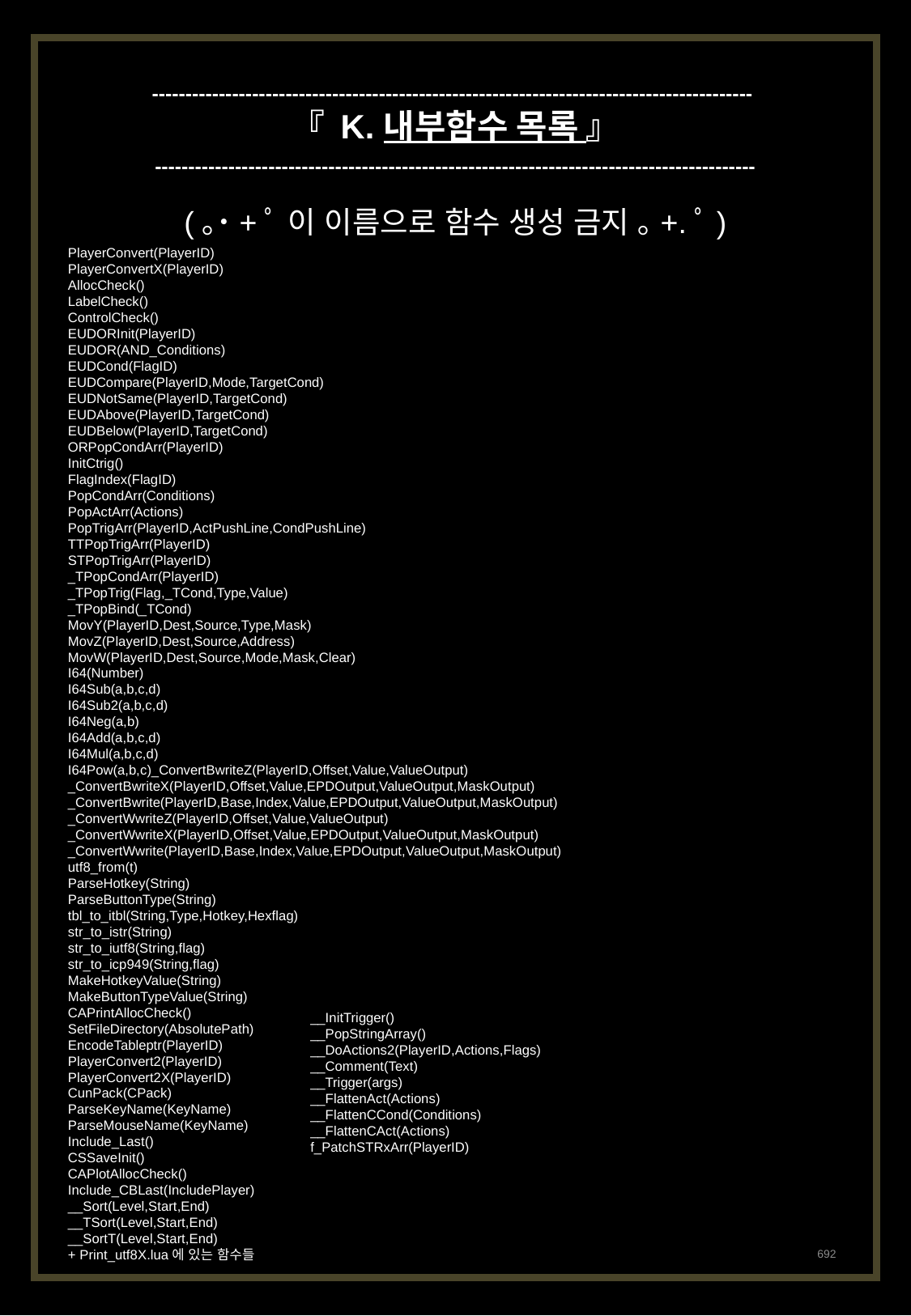

------------------------------------------------------------------------------------------
『 K. 내부함수 목록 』
------------------------------------------------------------------------------------------
(｡˙+ﾟ 이 이름으로 함수 생성 금지 ｡+.ﾟ)
PlayerConvert(PlayerID)
PlayerConvertX(PlayerID)
AllocCheck()
LabelCheck()
ControlCheck()
EUDORInit(PlayerID)
EUDOR(AND_Conditions)
EUDCond(FlagID)
EUDCompare(PlayerID,Mode,TargetCond)
EUDNotSame(PlayerID,TargetCond)
EUDAbove(PlayerID,TargetCond)
EUDBelow(PlayerID,TargetCond)
ORPopCondArr(PlayerID)
InitCtrig()
FlagIndex(FlagID)
PopCondArr(Conditions)
PopActArr(Actions)
PopTrigArr(PlayerID,ActPushLine,CondPushLine)
TTPopTrigArr(PlayerID)
STPopTrigArr(PlayerID)
_TPopCondArr(PlayerID)
_TPopTrig(Flag,_TCond,Type,Value)
_TPopBind(_TCond)
MovY(PlayerID,Dest,Source,Type,Mask)
MovZ(PlayerID,Dest,Source,Address)
MovW(PlayerID,Dest,Source,Mode,Mask,Clear)
I64(Number)
I64Sub(a,b,c,d)
I64Sub2(a,b,c,d)
I64Neg(a,b)
I64Add(a,b,c,d)
I64Mul(a,b,c,d)
I64Pow(a,b,c)_ConvertBwriteZ(PlayerID,Offset,Value,ValueOutput)
_ConvertBwriteX(PlayerID,Offset,Value,EPDOutput,ValueOutput,MaskOutput)
_ConvertBwrite(PlayerID,Base,Index,Value,EPDOutput,ValueOutput,MaskOutput)
_ConvertWwriteZ(PlayerID,Offset,Value,ValueOutput)
_ConvertWwriteX(PlayerID,Offset,Value,EPDOutput,ValueOutput,MaskOutput)
_ConvertWwrite(PlayerID,Base,Index,Value,EPDOutput,ValueOutput,MaskOutput)
utf8_from(t)
ParseHotkey(String)
ParseButtonType(String)
tbl_to_itbl(String,Type,Hotkey,Hexflag)
str_to_istr(String)
str_to_iutf8(String,flag)
str_to_icp949(String,flag)
MakeHotkeyValue(String)
MakeButtonTypeValue(String)
CAPrintAllocCheck()
SetFileDirectory(AbsolutePath)
EncodeTableptr(PlayerID)
PlayerConvert2(PlayerID)
PlayerConvert2X(PlayerID)
CunPack(CPack)
ParseKeyName(KeyName)
ParseMouseName(KeyName)
Include_Last()
CSSaveInit()
CAPlotAllocCheck()
Include_CBLast(IncludePlayer)
__Sort(Level,Start,End)
__TSort(Level,Start,End)
__SortT(Level,Start,End)
+ Print_utf8X.lua에 있는 함수들
__InitTrigger()
__PopStringArray()
__DoActions2(PlayerID,Actions,Flags)
__Comment(Text)
__Trigger(args)
__FlattenAct(Actions)
__FlattenCCond(Conditions)
__FlattenCAct(Actions)
f_PatchSTRxArr(PlayerID)
692